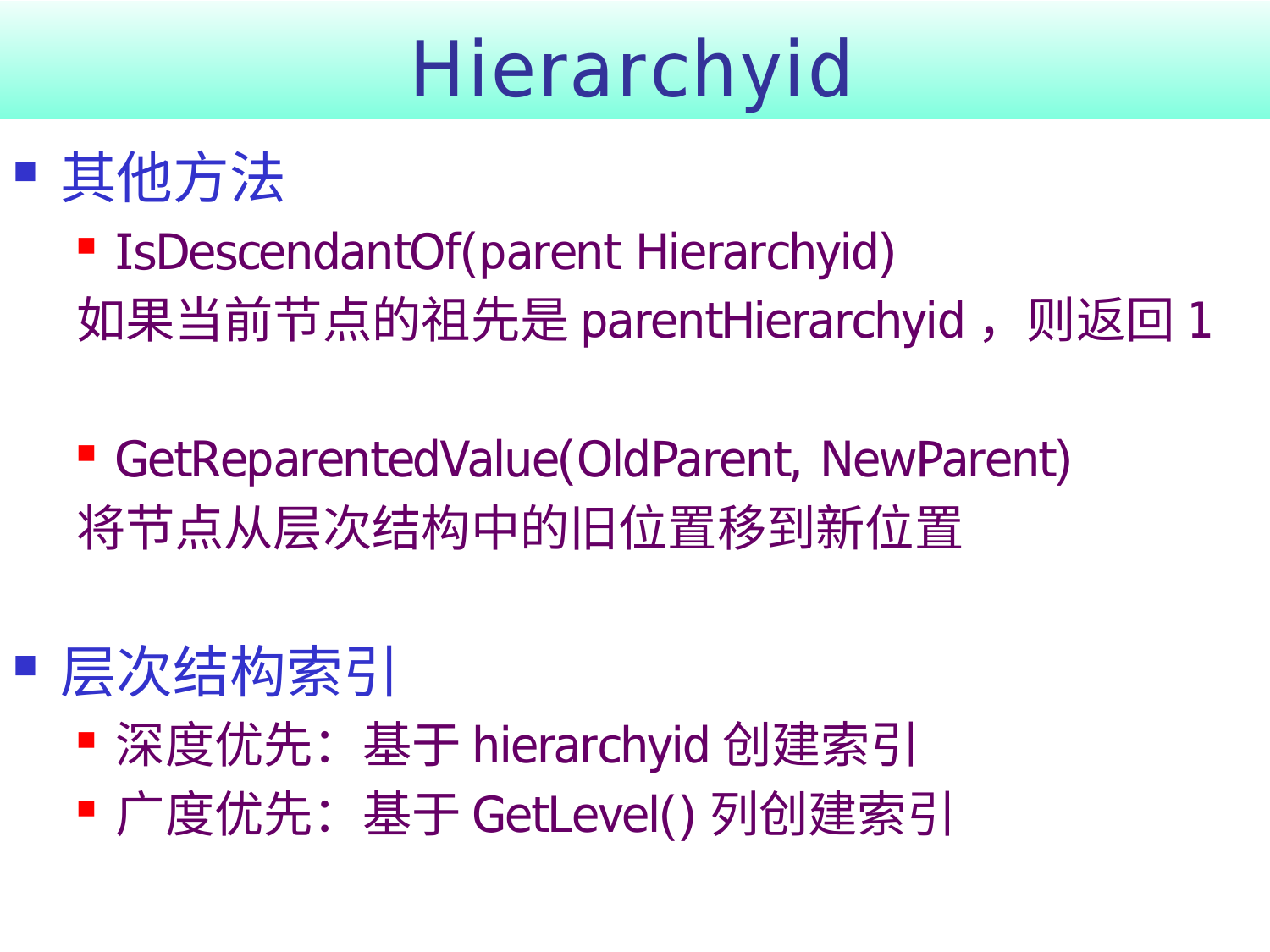

# Hierarchyid
其他方法
IsDescendantOf(parent Hierarchyid)
如果当前节点的祖先是parentHierarchyid，则返回1

GetReparentedValue(OldParent, NewParent)
将节点从层次结构中的旧位置移到新位置

层次结构索引
深度优先：基于hierarchyid创建索引
广度优先：基于GetLevel()列创建索引